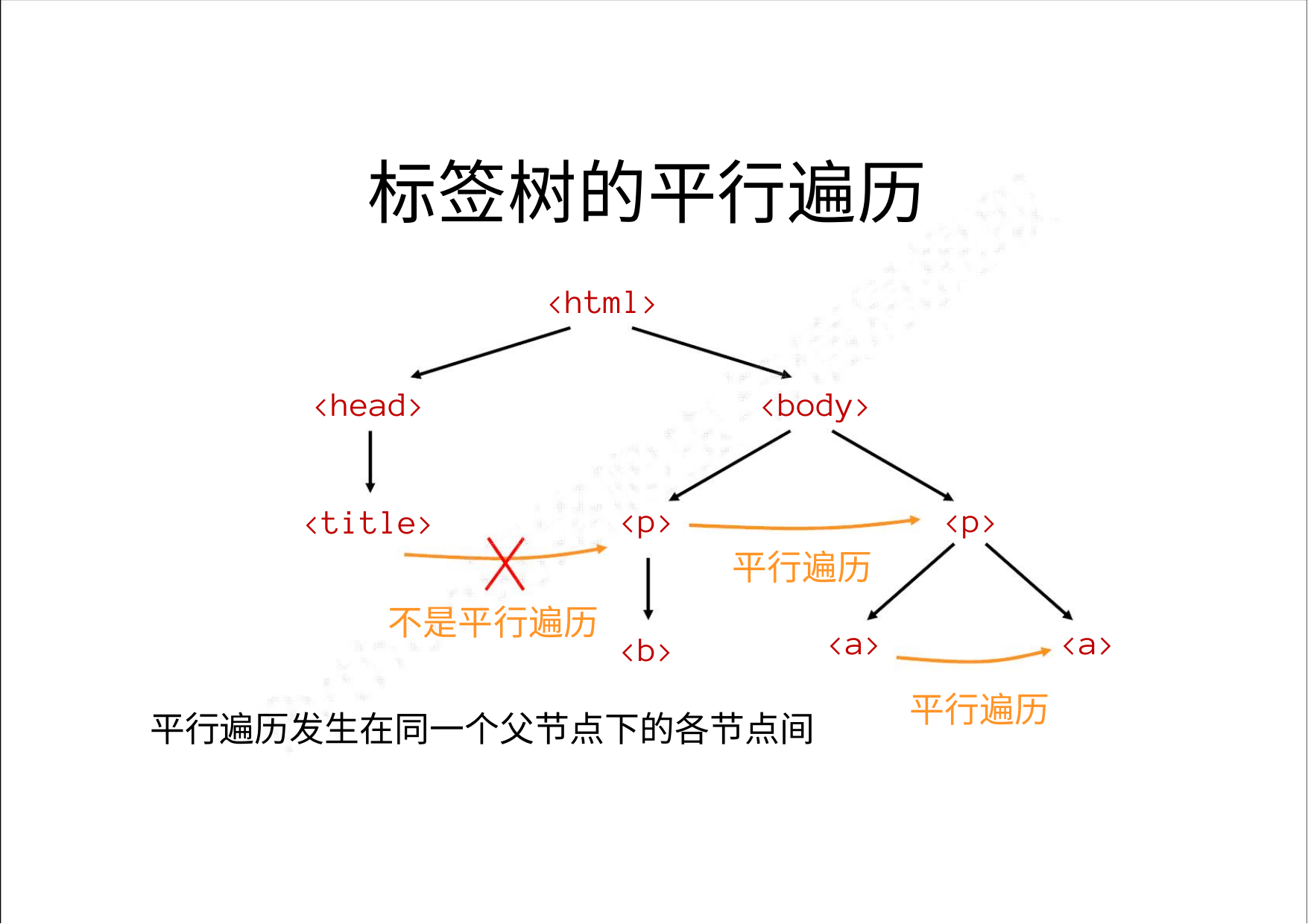

标签树的平行遍历
<html>
<head>
<body>
<p>
<b>
<p>
<title>
不是平行遍历
平行遍历
<a>
<a>
平行遍历
平行遍历发生在同一个父节点下的各节点间